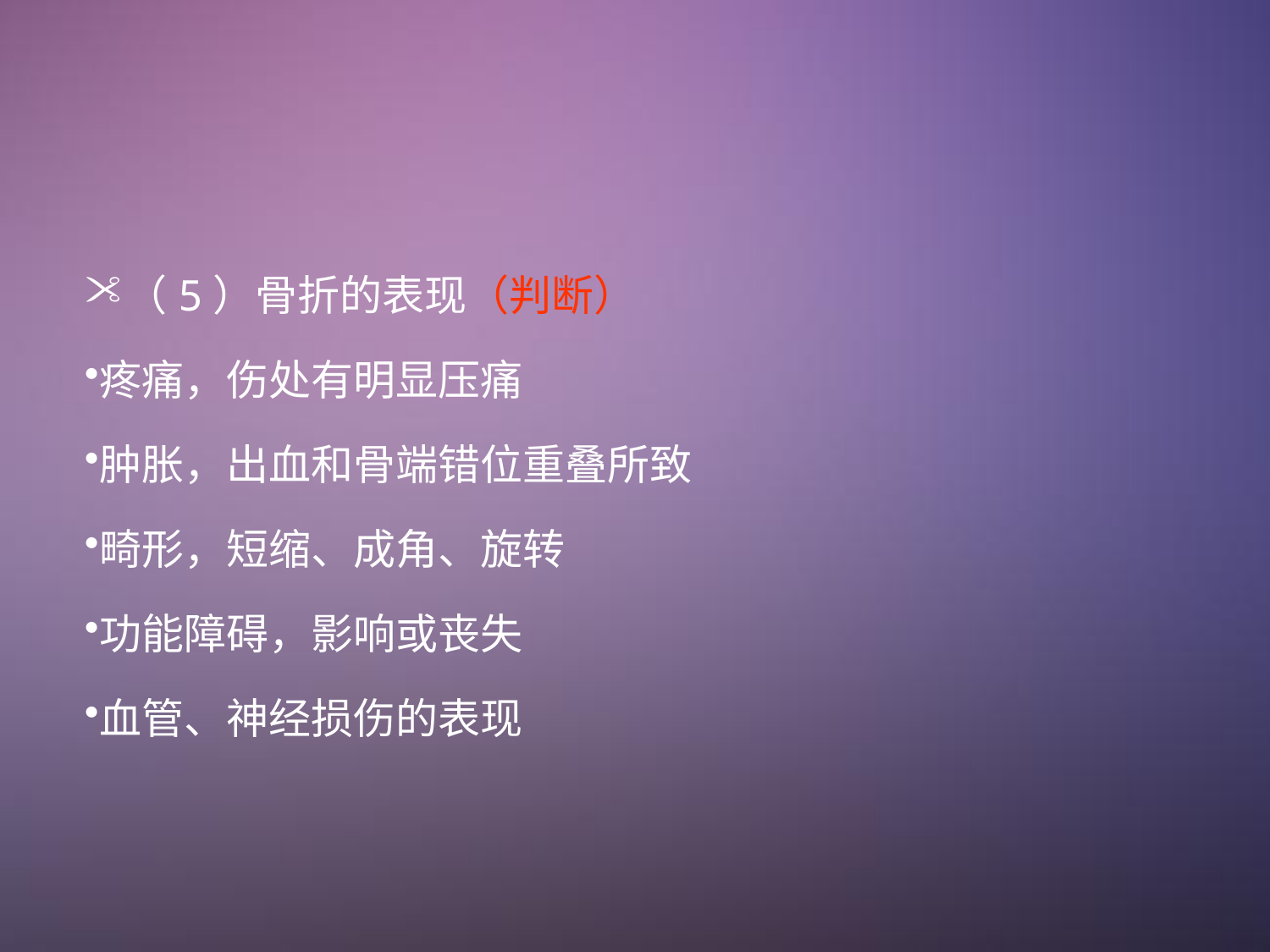

（5）骨折的表现（判断）
疼痛，伤处有明显压痛
肿胀，出血和骨端错位重叠所致
畸形，短缩、成角、旋转
功能障碍，影响或丧失
血管、神经损伤的表现